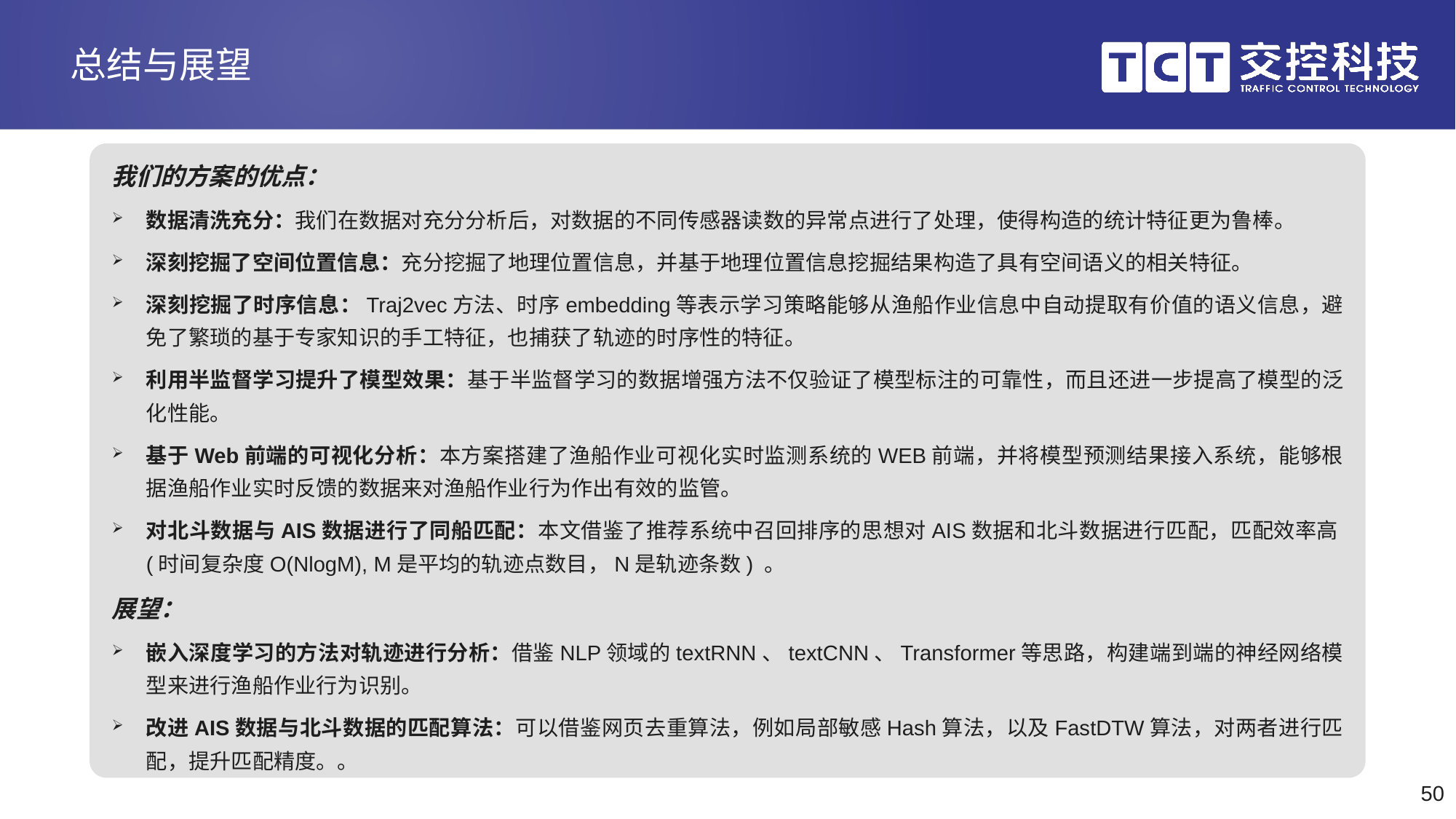

# 总结与展望

我们的方案的优点：
数据清洗充分：我们在数据对充分分析后，对数据的不同传感器读数的异常点进行了处理，使得构造的统计特征更为鲁棒。
深刻挖掘了空间位置信息：充分挖掘了地理位置信息，并基于地理位置信息挖掘结果构造了具有空间语义的相关特征。
深刻挖掘了时序信息：Traj2vec方法、时序embedding等表示学习策略能够从渔船作业信息中自动提取有价值的语义信息，避免了繁琐的基于专家知识的手工特征，也捕获了轨迹的时序性的特征。
利用半监督学习提升了模型效果：基于半监督学习的数据增强方法不仅验证了模型标注的可靠性，而且还进一步提高了模型的泛化性能。
基于Web前端的可视化分析：本方案搭建了渔船作业可视化实时监测系统的WEB前端，并将模型预测结果接入系统，能够根据渔船作业实时反馈的数据来对渔船作业行为作出有效的监管。
对北斗数据与AIS数据进行了同船匹配：本文借鉴了推荐系统中召回排序的思想对AIS数据和北斗数据进行匹配，匹配效率高(时间复杂度O(NlogM), M是平均的轨迹点数目，N是轨迹条数) 。
展望：
嵌入深度学习的方法对轨迹进行分析：借鉴NLP领域的textRNN、textCNN、Transformer等思路，构建端到端的神经网络模型来进行渔船作业行为识别。
改进AIS数据与北斗数据的匹配算法：可以借鉴网页去重算法，例如局部敏感Hash算法，以及FastDTW算法，对两者进行匹配，提升匹配精度。。
50